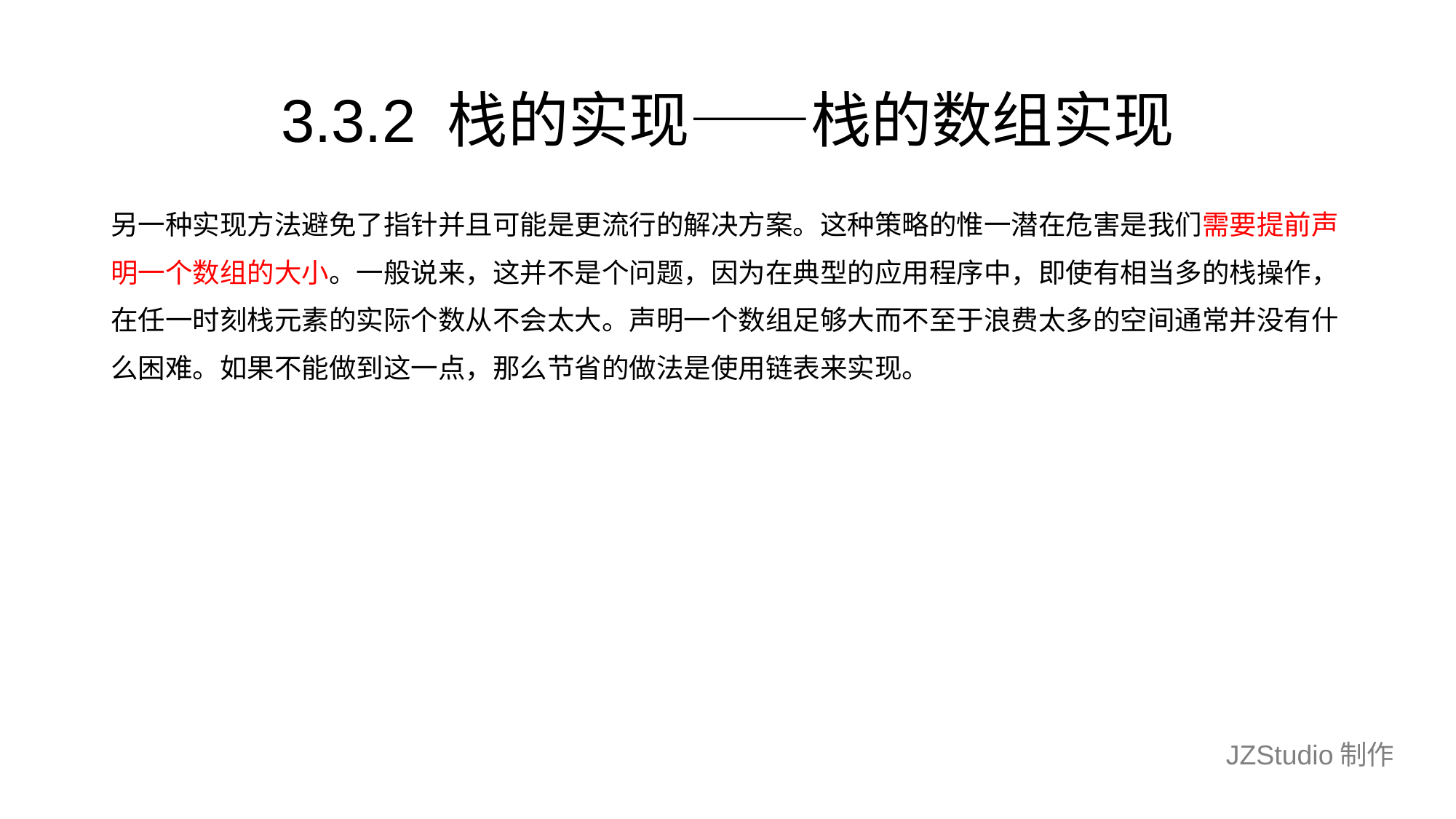

# 3.3.2 栈的实现——栈的数组实现
另一种实现方法避免了指针并且可能是更流行的解决方案。这种策略的惟一潜在危害是我们需要提前声
明一个数组的大小。一般说来，这并不是个问题，因为在典型的应用程序中，即使有相当多的栈操作，
在任一时刻栈元素的实际个数从不会太大。声明一个数组足够大而不至于浪费太多的空间通常并没有什
么困难。如果不能做到这一点，那么节省的做法是使用链表来实现。